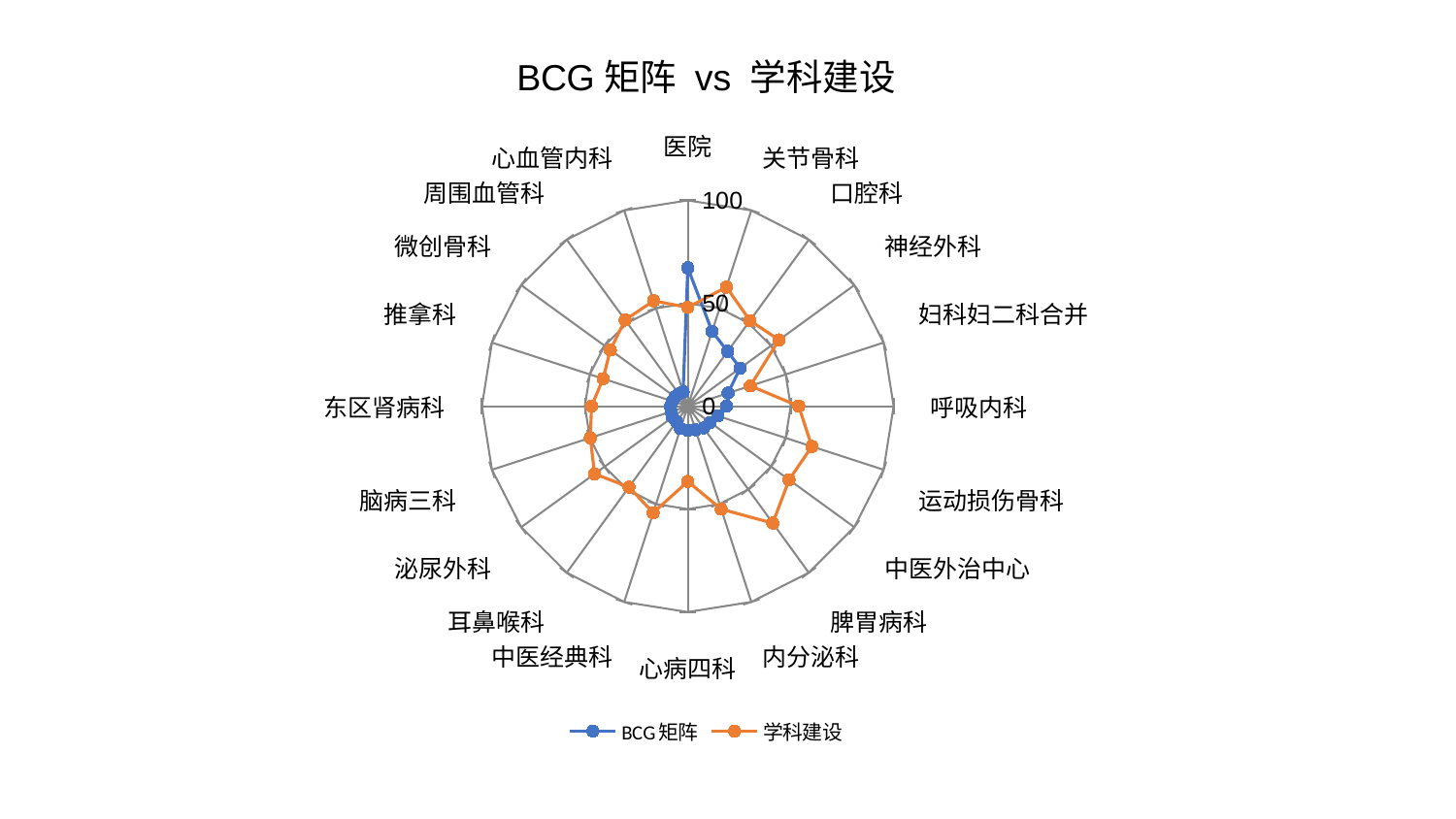

### Chart: BCG矩阵 vs 学科建设

| Category | BCG矩阵 | 学科建设 |
|---|---|---|
| 医院 | 67.2301164111341 | 48.012410380761324 |
| 关节骨科 | 38.201381910240535 | 60.85254953643142 |
| 口腔科 | 32.962739681331904 | 51.39586014926649 |
| 神经外科 | 31.462606449783298 | 54.803887505855194 |
| 妇科妇二科合并 | 20.59549712620687 | 31.969959039731336 |
| 呼吸内科 | 18.76315254779763 | 53.910419220245785 |
| 运动损伤骨科 | 15.408085295421557 | 63.39874454429036 |
| 中医外治中心 | 13.485119937171937 | 60.84445302086596 |
| 脾胃病科 | 13.072650875378374 | 70.24403051827142 |
| 内分泌科 | 12.044522831306297 | 52.61429326804818 |
| 心病四科 | 11.788009733163749 | 36.59247957907131 |
| 中医经典科 | 11.47700917388848 | 54.46232808589673 |
| 耳鼻喉科 | 9.350444093169967 | 48.570667519775604 |
| 泌尿外科 | 9.150655061840142 | 55.96874531312615 |
| 脑病三科 | 8.545106777059587 | 49.78590496574809 |
| 东区肾病科 | 8.410644276792883 | 46.7372385839071 |
| 推拿科 | 7.809833854776396 | 43.243912498868106 |
| 微创骨科 | 7.6666043522934055 | 46.495270130207956 |
| 周围血管科 | 7.391603715907706 | 51.773456311147996 |
| 心血管内科 | 7.372463419823688 | 53.86004828089695 |
77